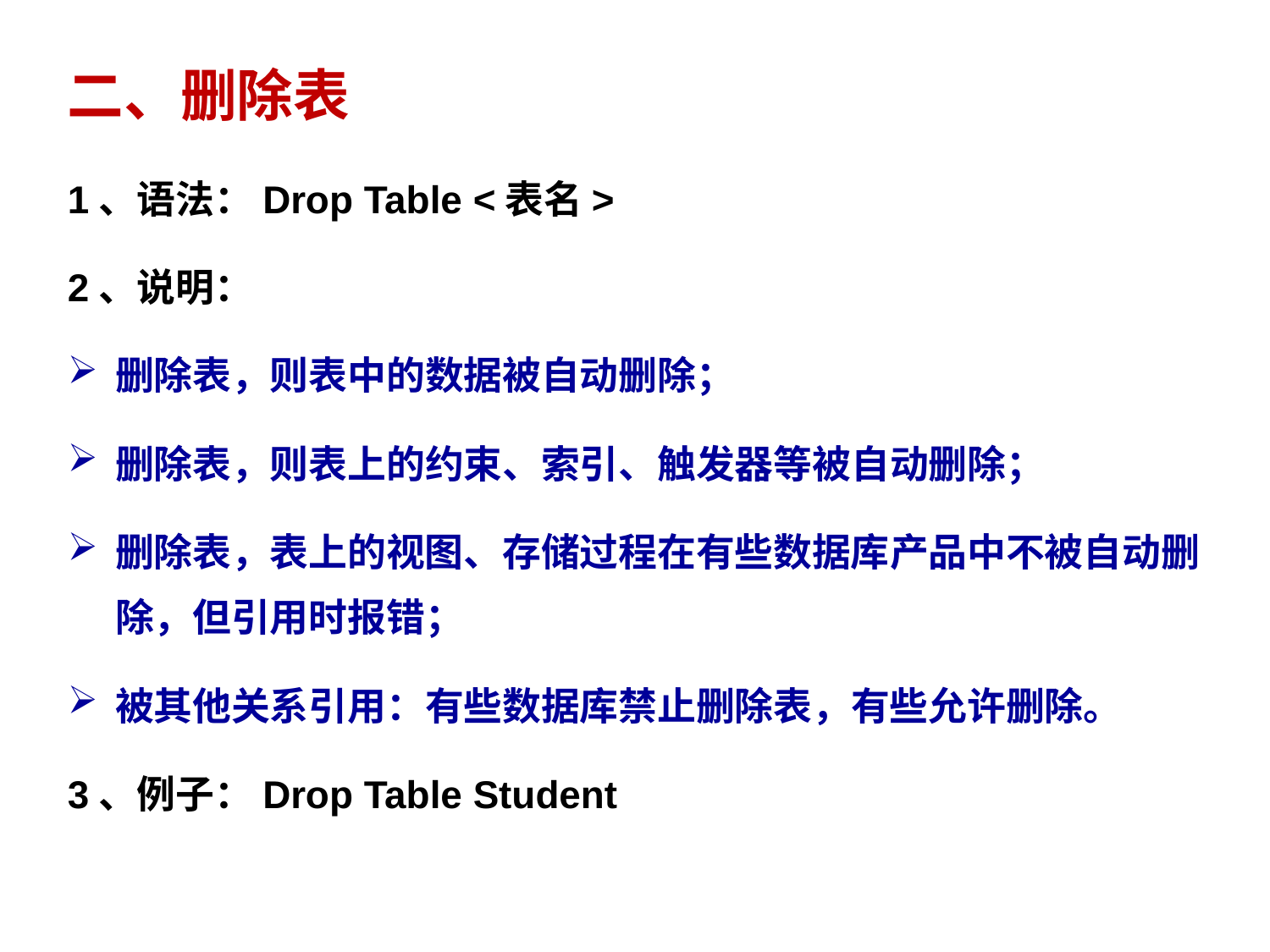

二、删除表
1、语法：Drop Table <表名>
2、说明：
删除表，则表中的数据被自动删除；
删除表，则表上的约束、索引、触发器等被自动删除；
删除表，表上的视图、存储过程在有些数据库产品中不被自动删除，但引用时报错；
被其他关系引用：有些数据库禁止删除表，有些允许删除。
3、例子：Drop Table Student